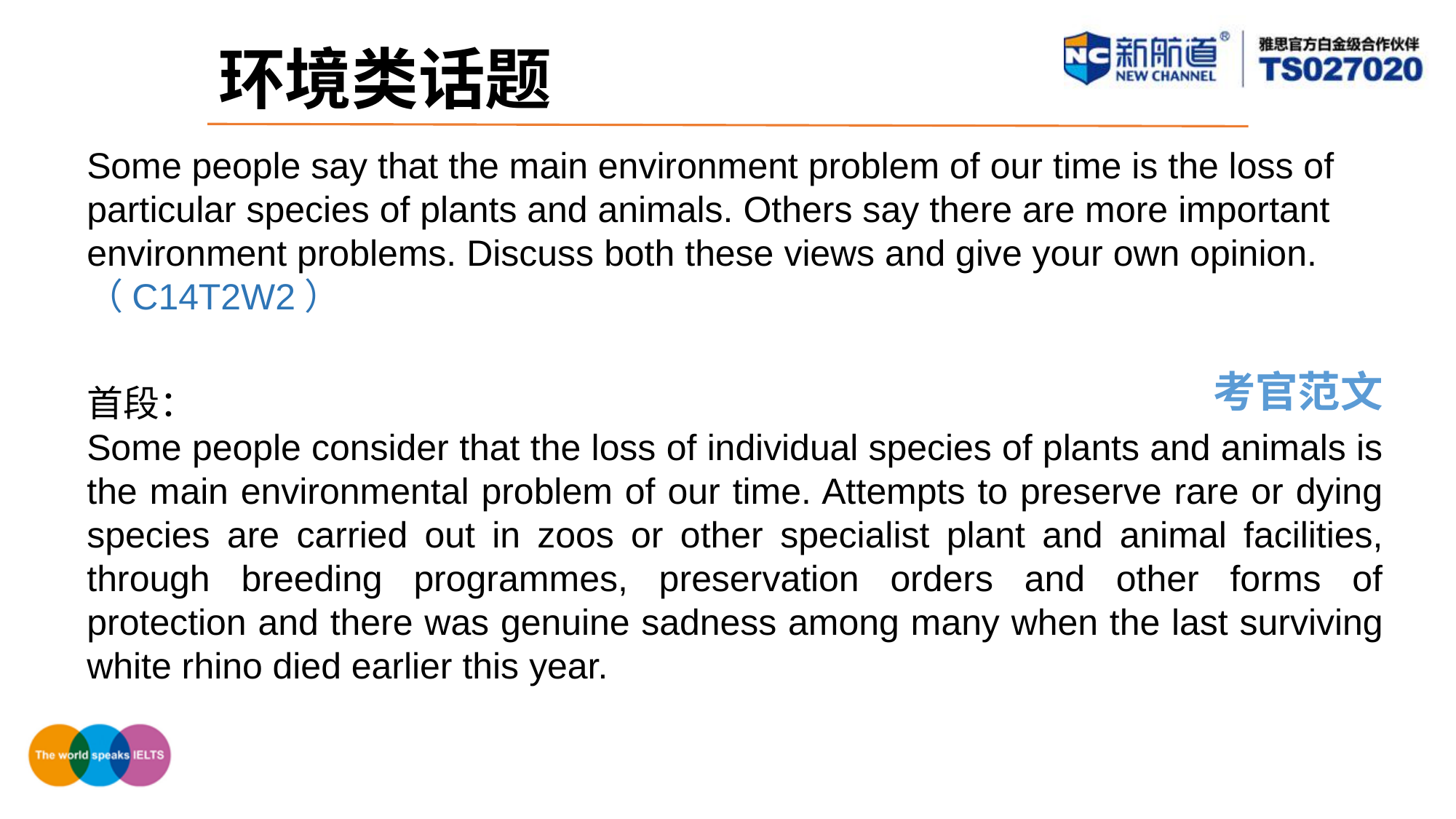

环境类话题
Some people say that the main environment problem of our time is the loss of particular species of plants and animals. Others say there are more important environment problems. Discuss both these views and give your own opinion. （C14T2W2）
考官范文
首段：
Some people consider that the loss of individual species of plants and animals is the main environmental problem of our time. Attempts to preserve rare or dying species are carried out in zoos or other specialist plant and animal facilities, through breeding programmes, preservation orders and other forms of protection and there was genuine sadness among many when the last surviving white rhino died earlier this year.